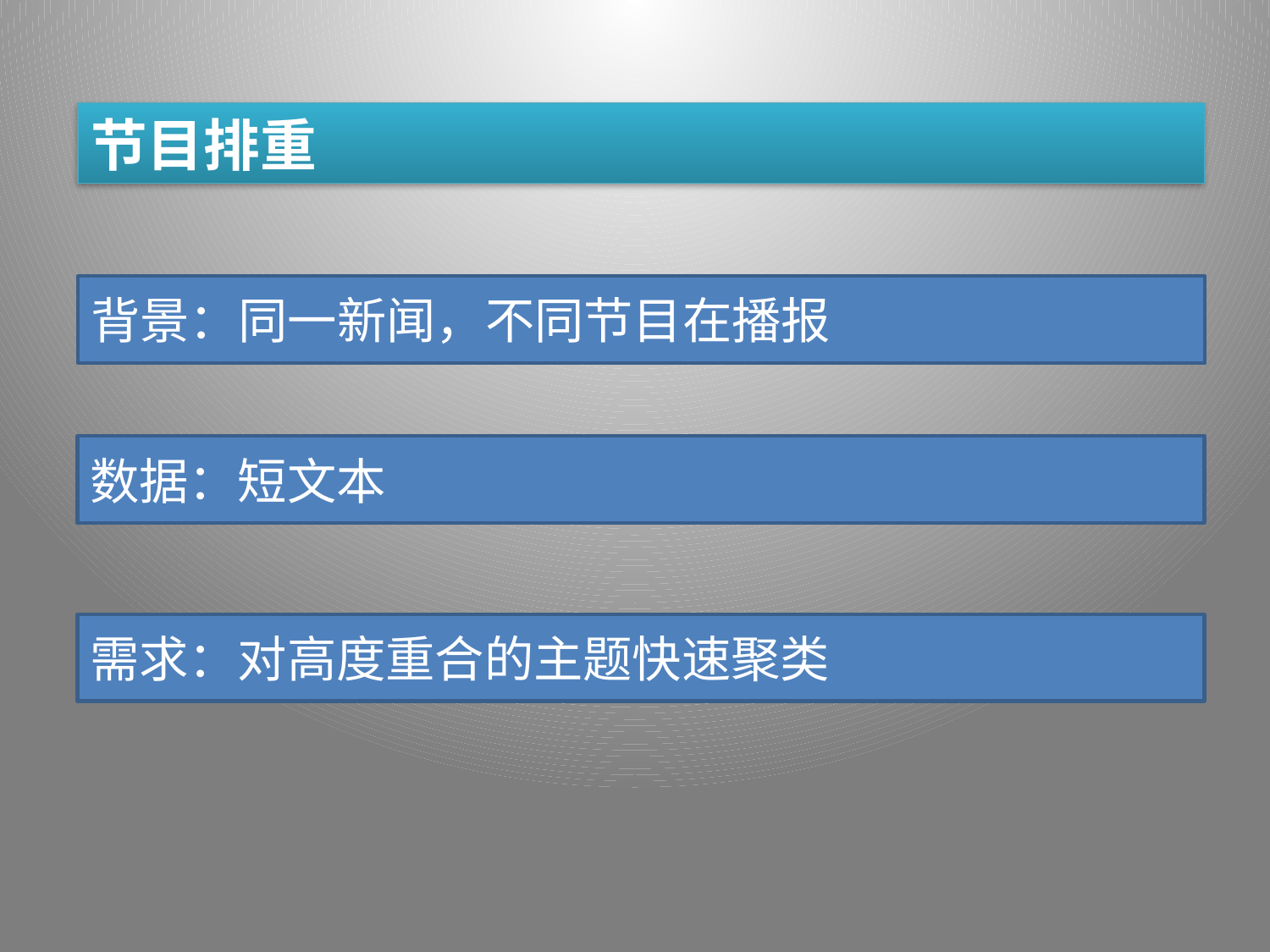

节目排重
背景：同一新闻，不同节目在播报
数据：短文本
需求：对高度重合的主题快速聚类